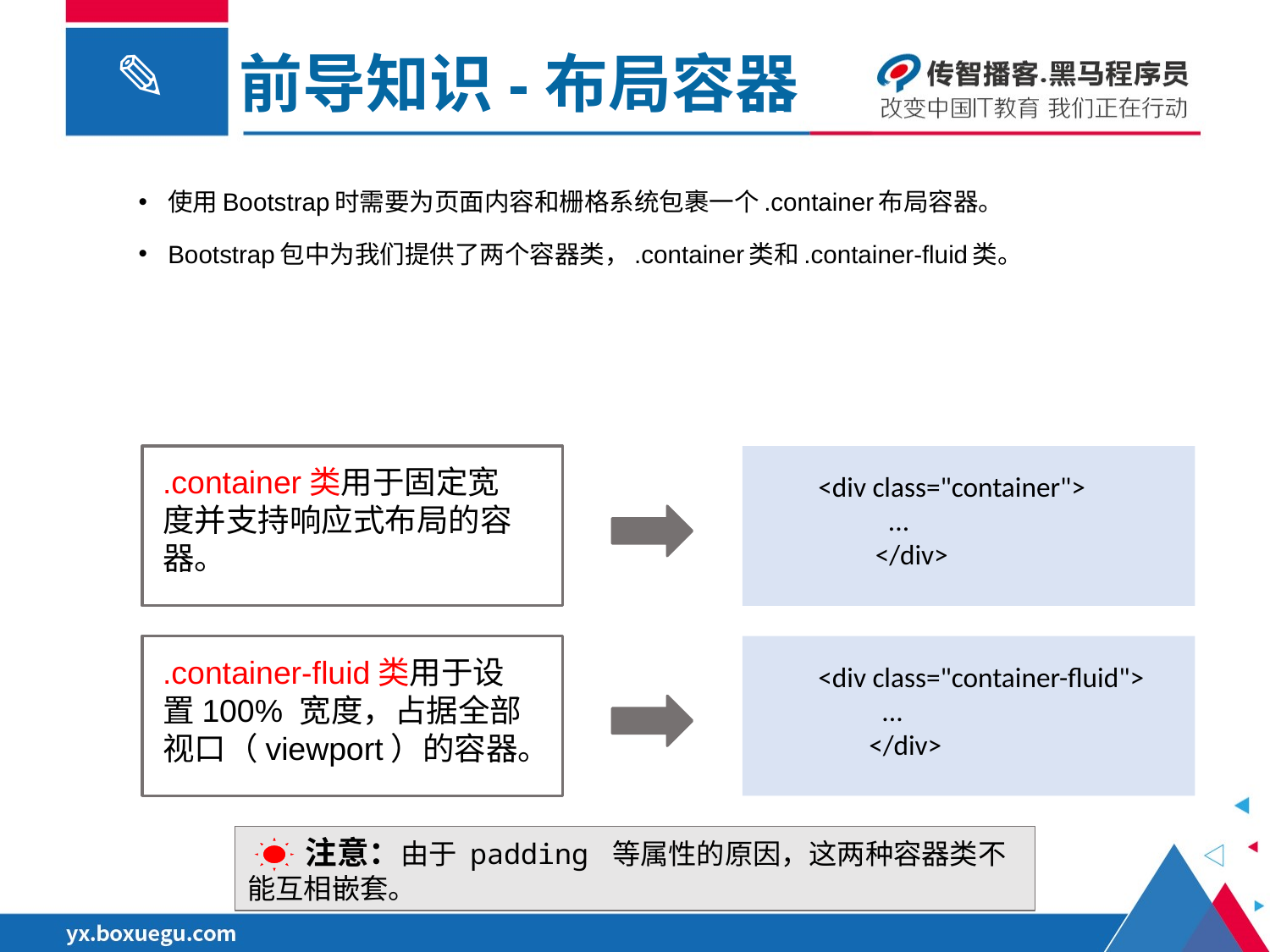

前导知识-布局容器
使用Bootstrap时需要为页面内容和栅格系统包裹一个.container布局容器。
Bootstrap包中为我们提供了两个容器类，.container类和.container-fluid类。

<div class="container">
 	 ...
         </div>

.container类用于固定宽度并支持响应式布局的容器。

<div class="container-fluid">
  	...
        </div>

.container-fluid类用于设置100% 宽度，占据全部视口（viewport）的容器。

       注意：由于 padding 等属性的原因，这两种容器类不能互相嵌套。